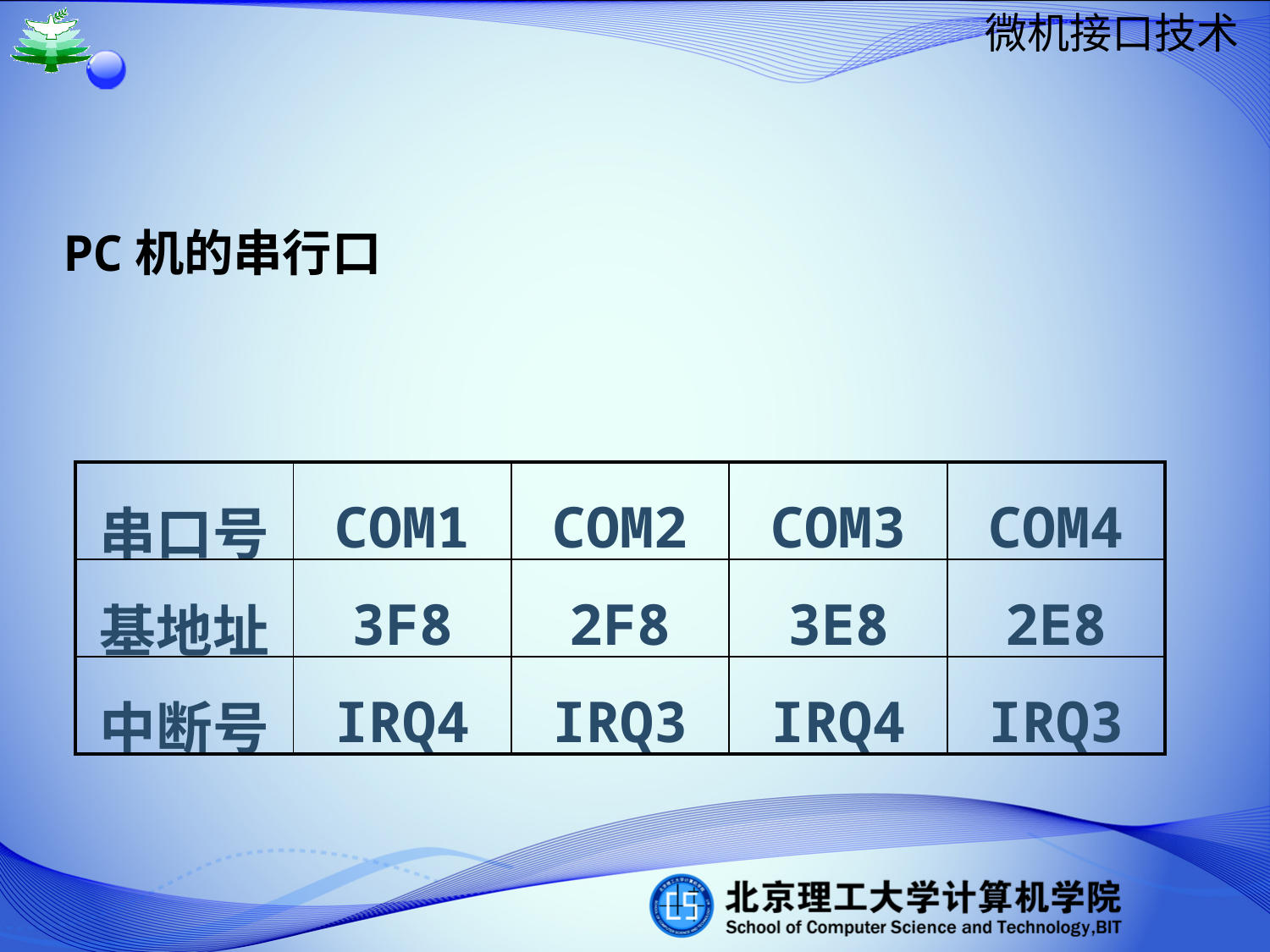

PC机的串行口
| 串口号 | COM1 | COM2 | COM3 | COM4 |
| --- | --- | --- | --- | --- |
| 基地址 | 3F8 | 2F8 | 3E8 | 2E8 |
| 中断号 | IRQ4 | IRQ3 | IRQ4 | IRQ3 |